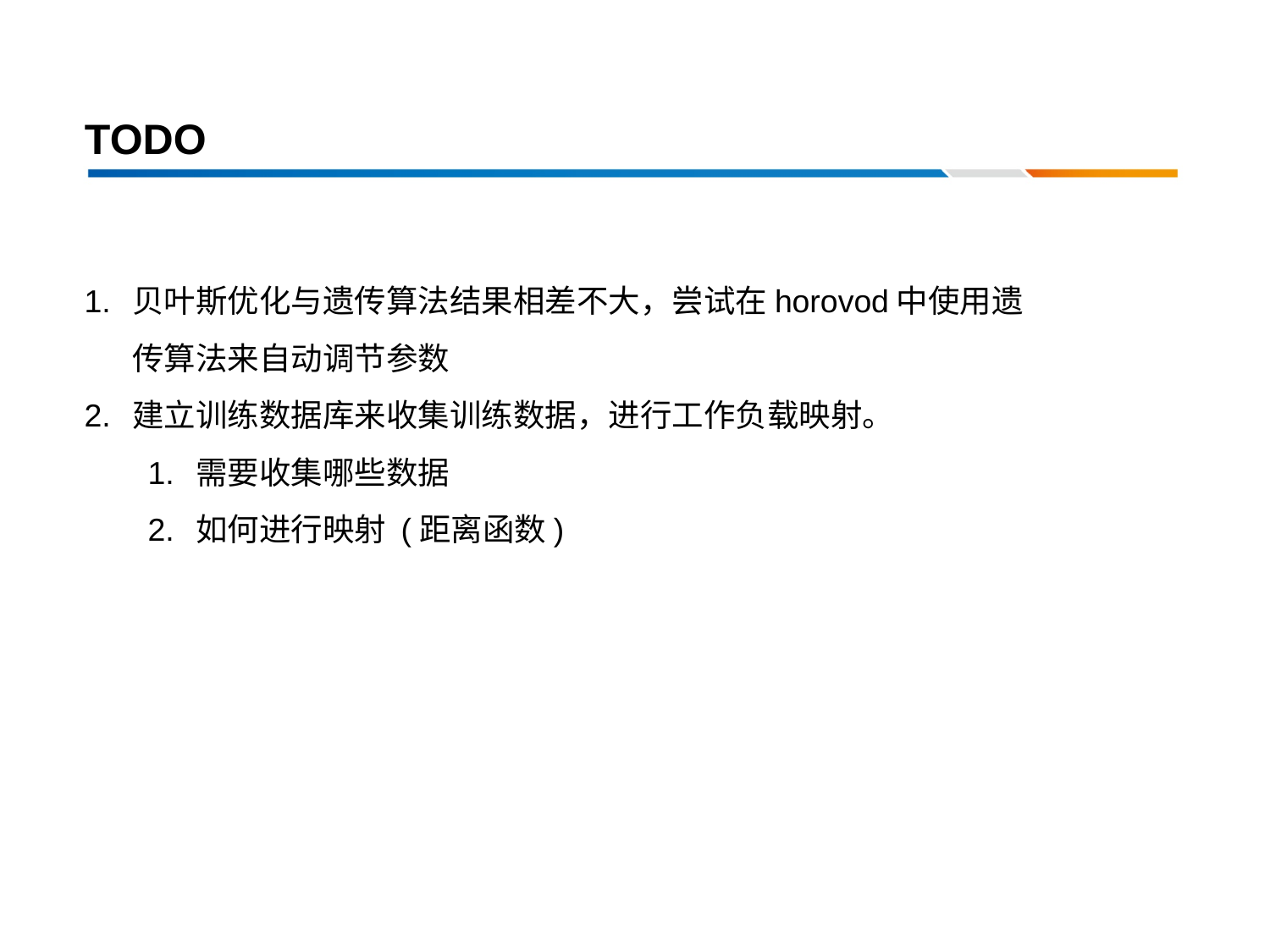

# TODO
贝叶斯优化与遗传算法结果相差不大，尝试在horovod中使用遗传算法来自动调节参数
建立训练数据库来收集训练数据，进行工作负载映射。
需要收集哪些数据
如何进行映射 (距离函数)